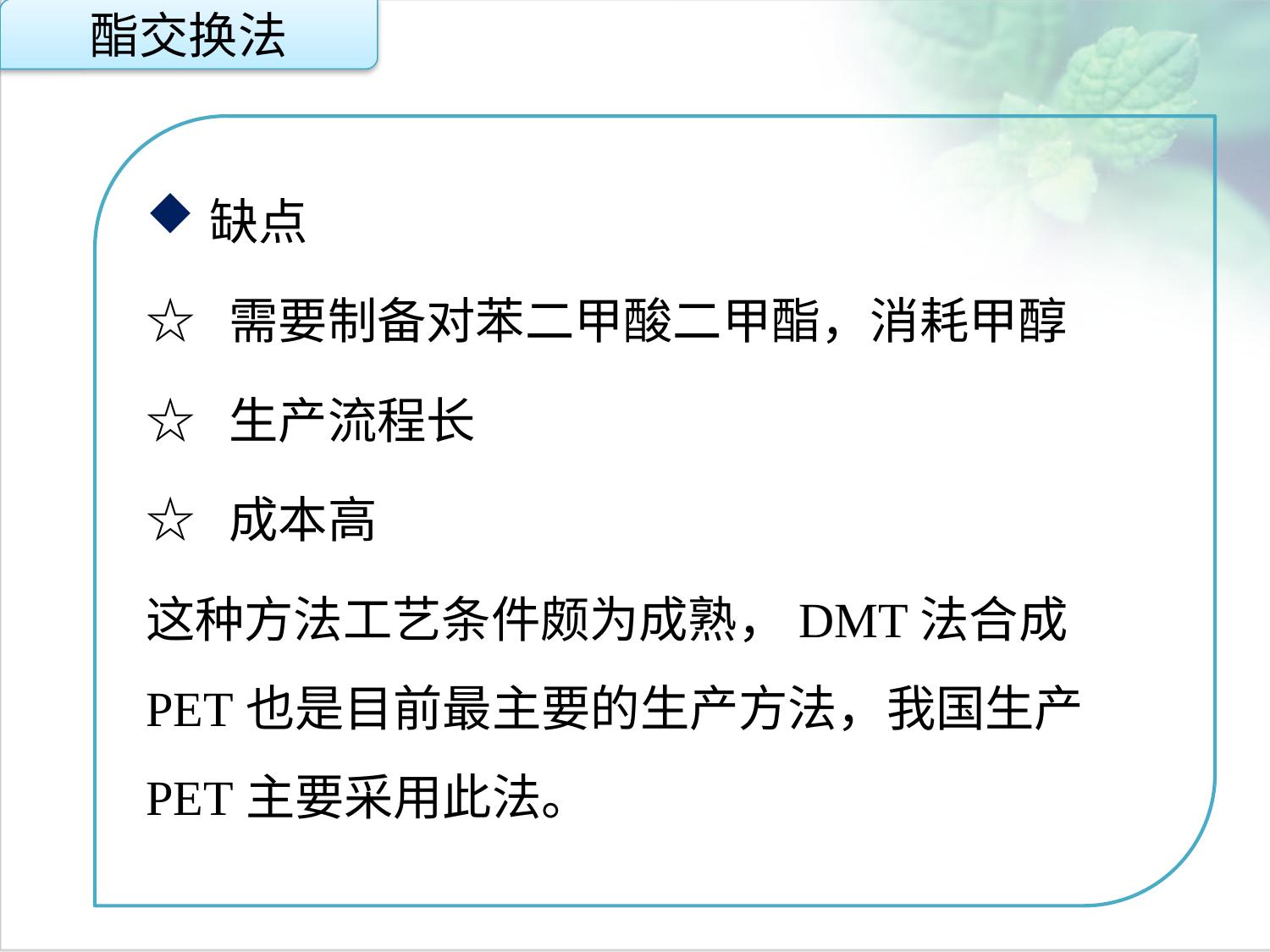

酯交换法
缺点
☆  需要制备对苯二甲酸二甲酯，消耗甲醇
☆  生产流程长
☆  成本高
这种方法工艺条件颇为成熟，DMT法合成PET也是目前最主要的生产方法，我国生产PET主要采用此法。
点击添加文本
点击添加文本
点击添加文本
点击添加文本